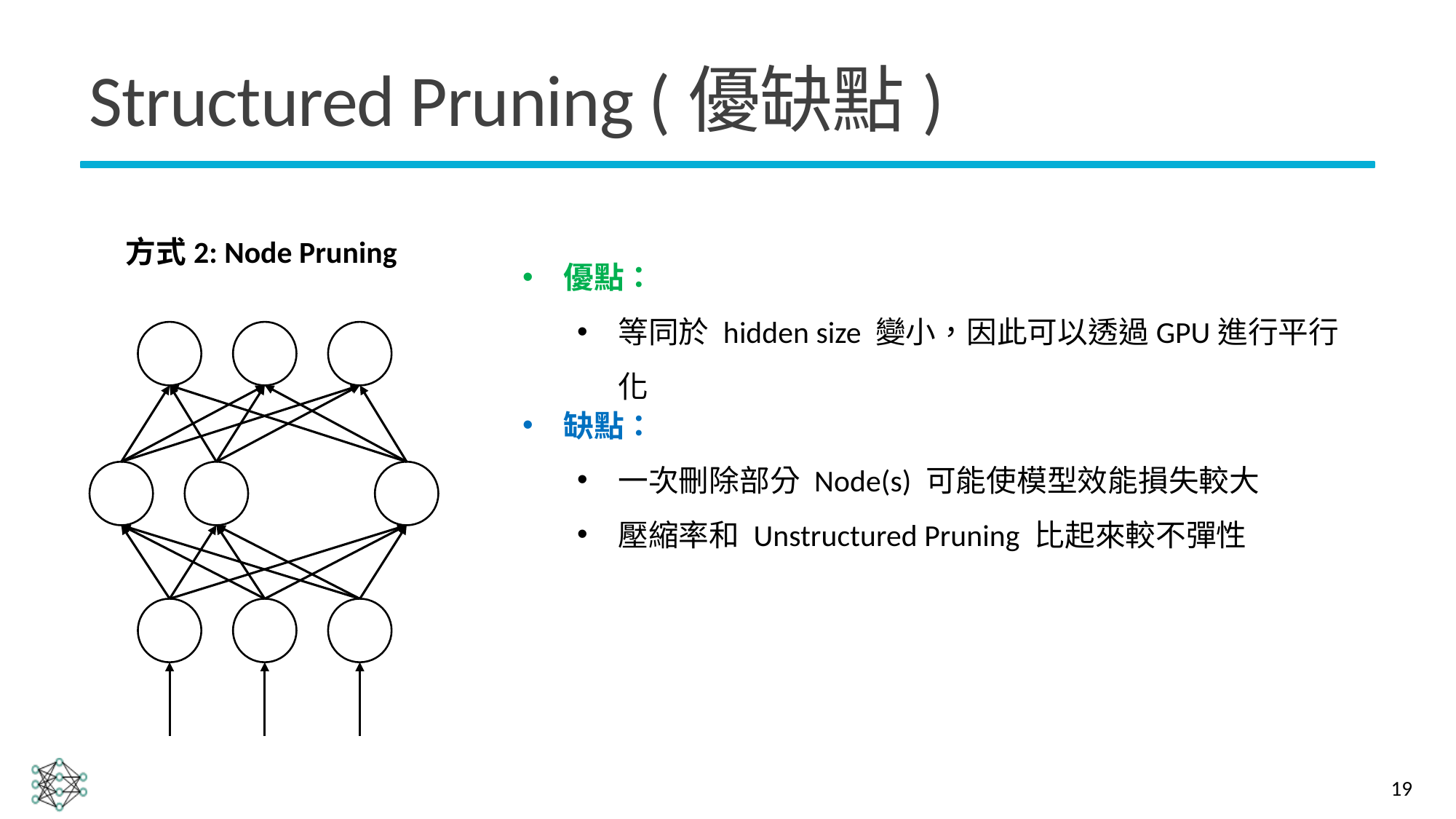

# Structured Pruning (優缺點)
方式2: Node Pruning
優點：
等同於 hidden size 變小，因此可以透過GPU進行平行化

缺點：
一次刪除部分 Node(s) 可能使模型效能損失較大
壓縮率和 Unstructured Pruning 比起來較不彈性
19